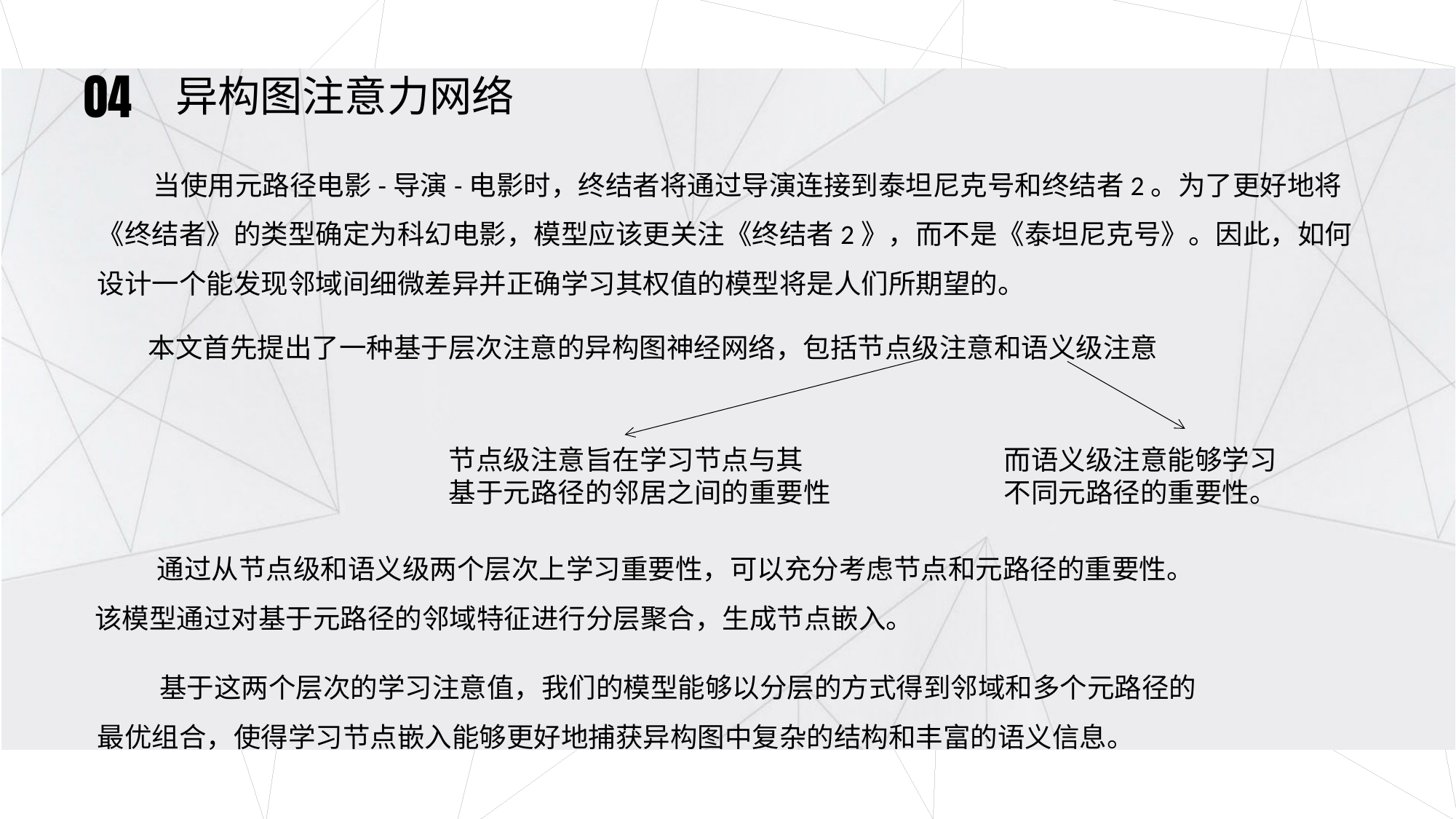

异构图注意力网络
04
        当使用元路径电影-导演-电影时，终结者将通过导演连接到泰坦尼克号和终结者2。为了更好地将《终结者》的类型确定为科幻电影，模型应该更关注《终结者2》，而不是《泰坦尼克号》。因此，如何设计一个能发现邻域间细微差异并正确学习其权值的模型将是人们所期望的。
本文首先提出了一种基于层次注意的异构图神经网络，包括节点级注意和语义级注意
节点级注意旨在学习节点与其
基于元路径的邻居之间的重要性
而语义级注意能够学习不同元路径的重要性。
         通过从节点级和语义级两个层次上学习重要性，可以充分考虑节点和元路径的重要性。
该模型通过对基于元路径的邻域特征进行分层聚合，生成节点嵌入。
         基于这两个层次的学习注意值，我们的模型能够以分层的方式得到邻域和多个元路径的最优组合，使得学习节点嵌入能够更好地捕获异构图中复杂的结构和丰富的语义信息。